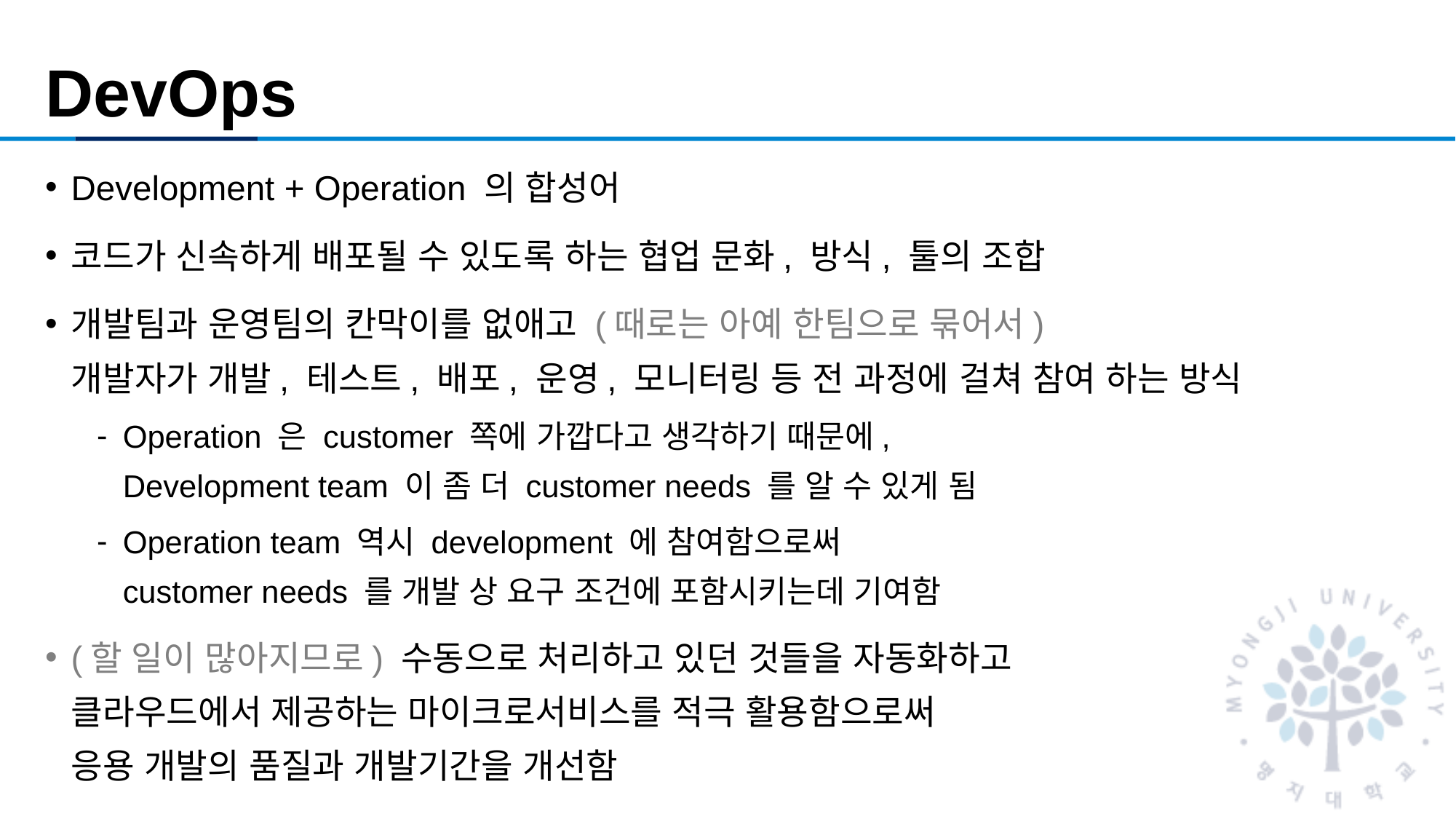

# DevOps
Development + Operation 의 합성어
코드가 신속하게 배포될 수 있도록 하는 협업 문화, 방식, 툴의 조합
개발팀과 운영팀의 칸막이를 없애고 (때로는 아예 한팀으로 묶어서)
개발자가 개발, 테스트, 배포, 운영, 모니터링 등 전 과정에 걸쳐 참여 하는 방식
Operation 은 customer 쪽에 가깝다고 생각하기 때문에,
Development team 이 좀 더 customer needs 를 알 수 있게 됨
Operation team 역시 development 에 참여함으로써
customer needs 를 개발 상 요구 조건에 포함시키는데 기여함
(할 일이 많아지므로) 수동으로 처리하고 있던 것들을 자동화하고
클라우드에서 제공하는 마이크로서비스를 적극 활용함으로써
응용 개발의 품질과 개발기간을 개선함